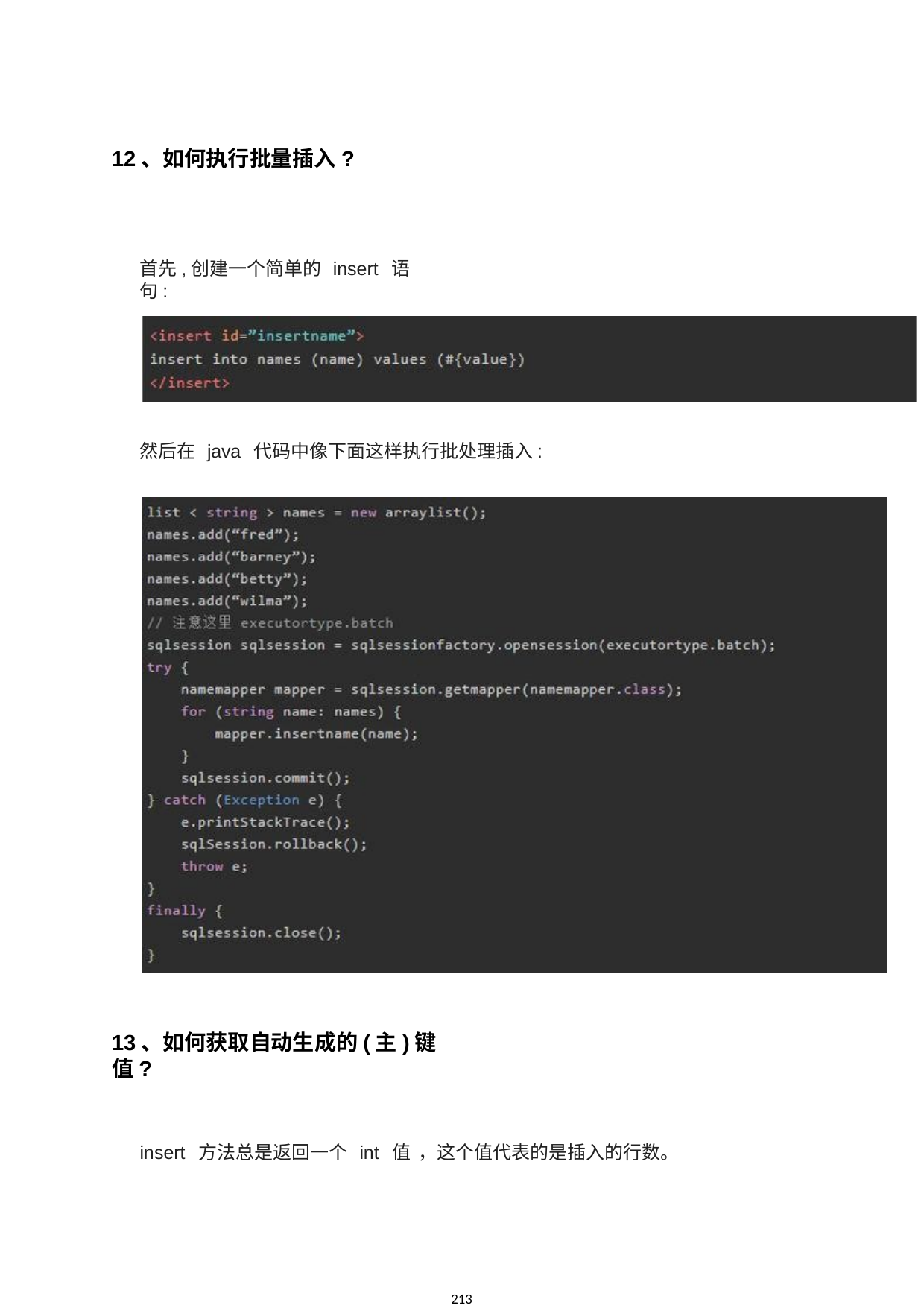

12、如何执行批量插入?
首先,创建一个简单的 insert 语句:

然后在 java 代码中像下面这样执行批处理插入:

13、如何获取自动生成的(主)键值?
insert 方法总是返回一个 int 值 ，这个值代表的是插入的行数。
213